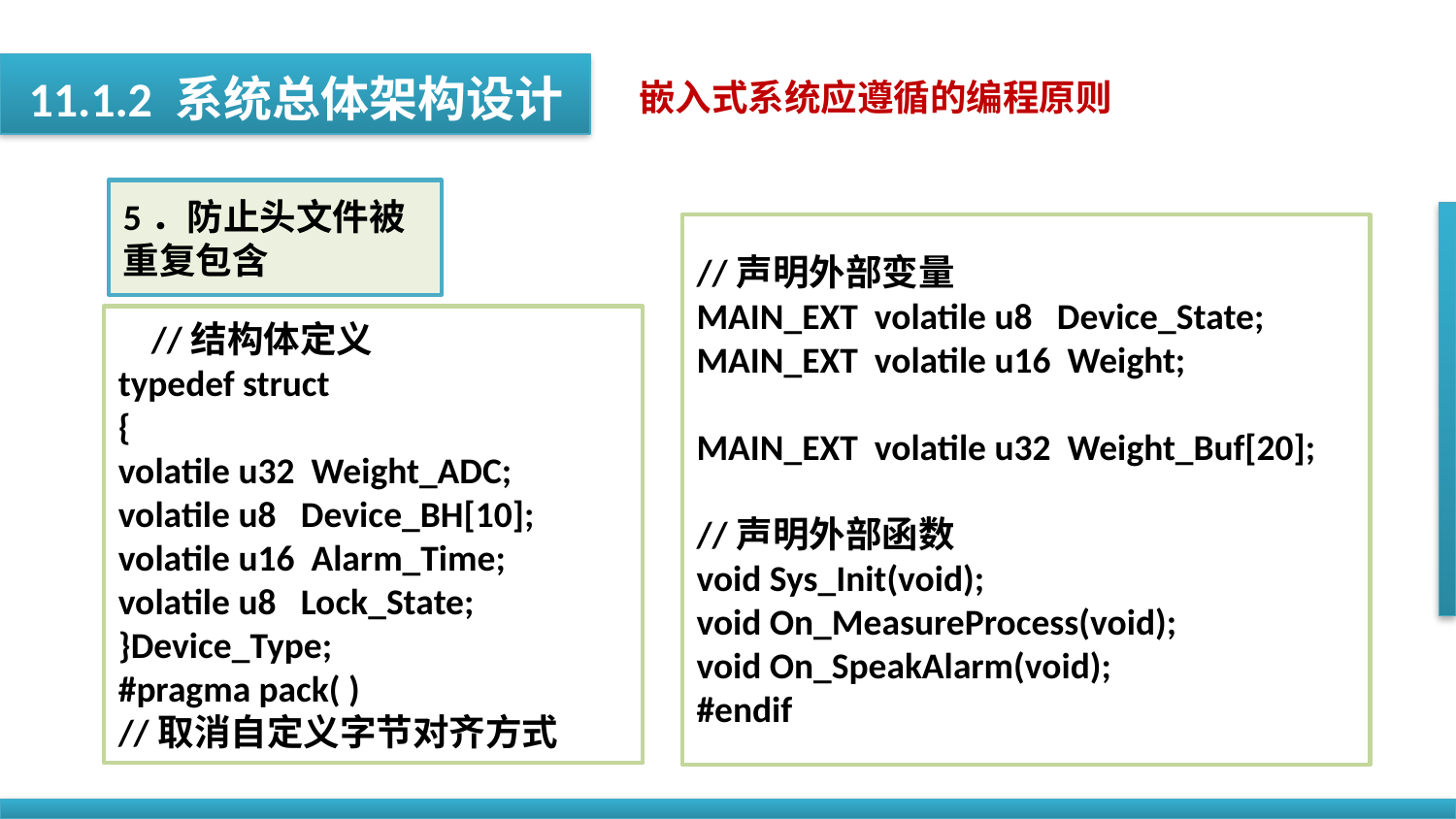

11.1.2 系统总体架构设计
嵌入式系统应遵循的编程原则
5．防止头文件被重复包含
//声明外部变量
MAIN_EXT  volatile u8   Device_State;
MAIN_EXT  volatile u16  Weight;
MAIN_EXT  volatile u32  Weight_Buf[20];
//声明外部函数
void Sys_Init(void);
void On_MeasureProcess(void);
void On_SpeakAlarm(void);
#endif
    //结构体定义
typedef struct
{
volatile u32  Weight_ADC;
volatile u8   Device_BH[10];
volatile u16  Alarm_Time;
volatile u8   Lock_State;
}Device_Type;
#pragma pack( )
//取消自定义字节对齐方式